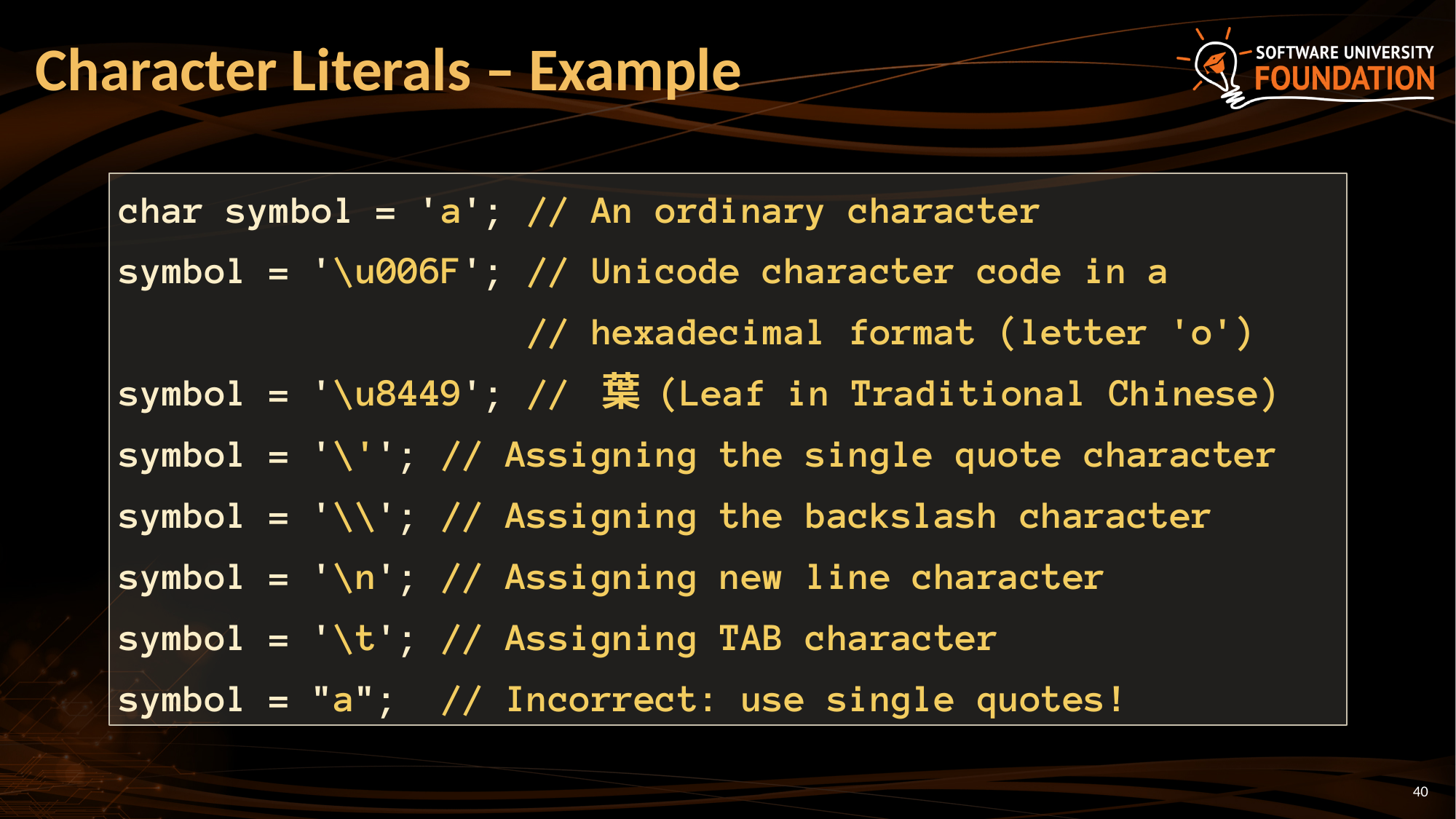

# Character Literals – Example
char symbol = 'a'; // An ordinary character
symbol = '\u006F'; // Unicode character code in a
                   // hexadecimal format (letter 'o')
symbol = '\u8449'; // 葉 (Leaf in Traditional Chinese)
symbol = '\''; // Assigning the single quote character
symbol = '\\'; // Assigning the backslash character
symbol = '\n'; // Assigning new line character
symbol = '\t'; // Assigning TAB character
symbol = "a";  // Incorrect: use single quotes!
40